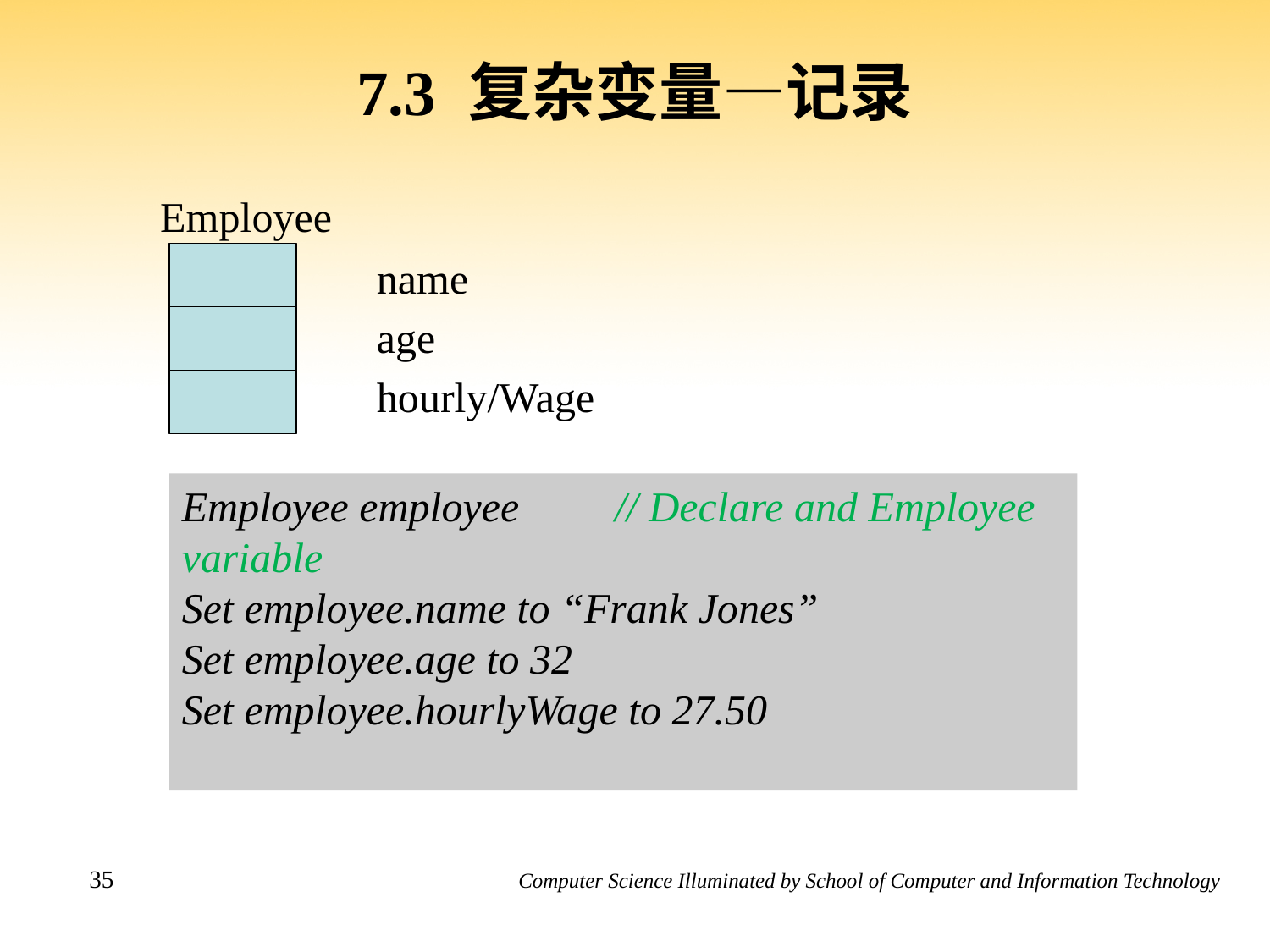

7.3 复杂变量—记录
      Employee
			name
			age
			hourly/Wage

Employee employee         // Declare and Employee variable
Set employee.name to “Frank Jones”
Set employee.age to 32
Set employee.hourlyWage to 27.50

35